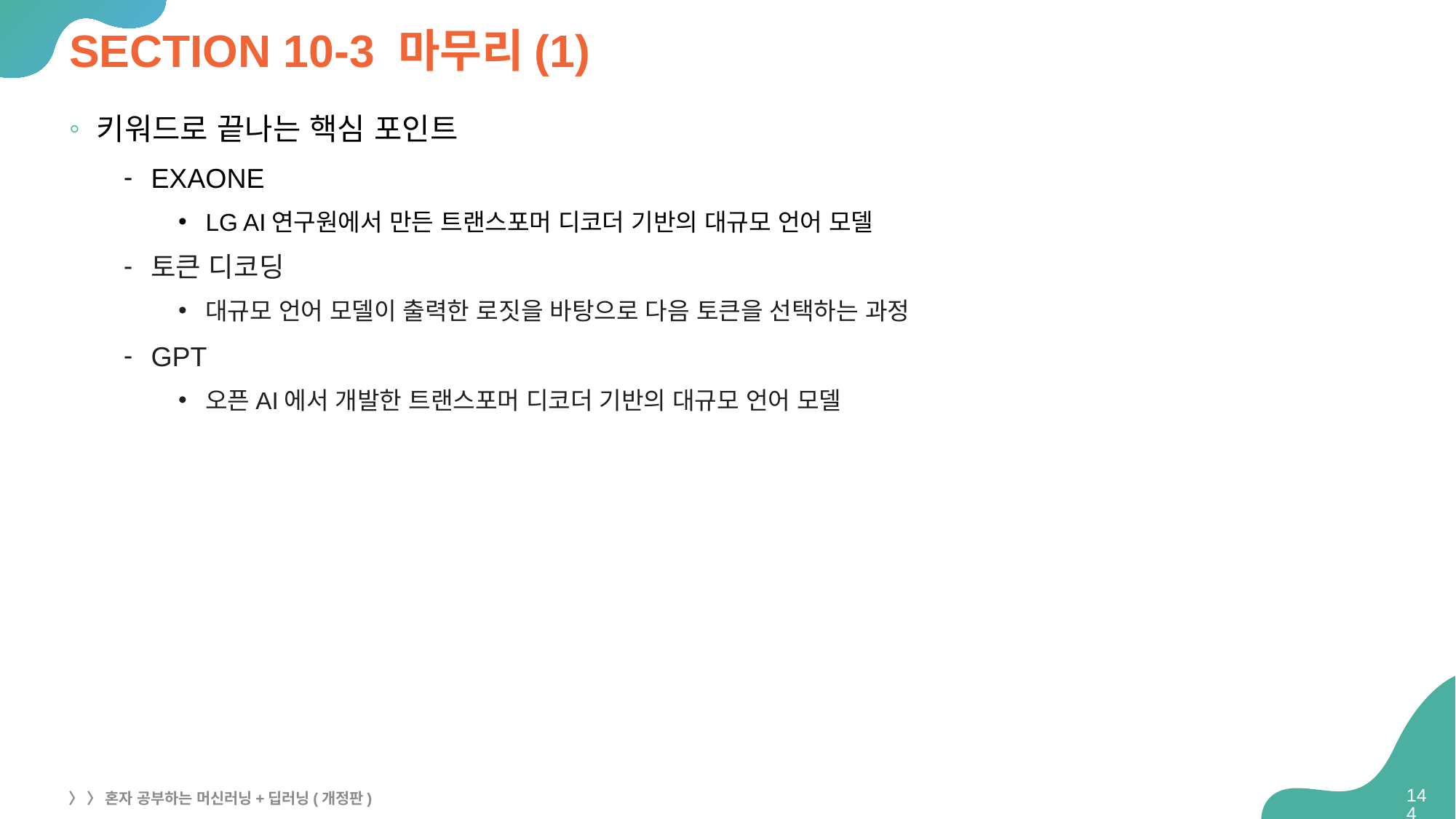

# SECTION 10-3 마무리(1)
키워드로 끝나는 핵심 포인트
EXAONE
LG AI연구원에서 만든 트랜스포머 디코더 기반의 대규모 언어 모델
토큰 디코딩
대규모 언어 모델이 출력한 로짓을 바탕으로 다음 토큰을 선택하는 과정
GPT
오픈AI에서 개발한 트랜스포머 디코더 기반의 대규모 언어 모델
144
〉 〉 혼자 공부하는 머신러닝+딥러닝(개정판)